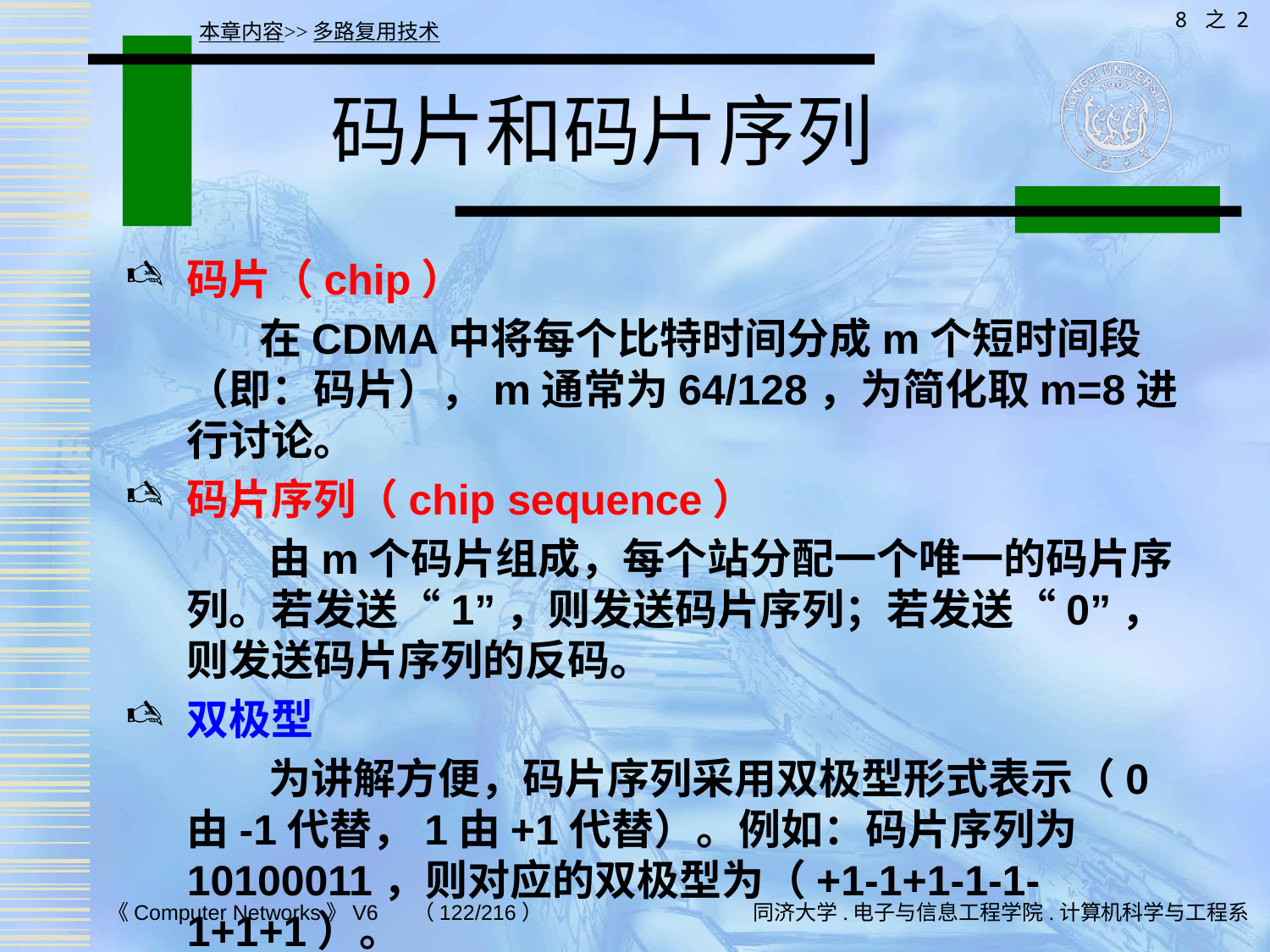

8 之 2
本章内容>>多路复用技术
# 码片和码片序列
码片（chip）
             在CDMA中将每个比特时间分成m个短时间段（即：码片），m通常为64/128，为简化取m=8进行讨论。
码片序列（chip sequence）
              由m个码片组成，每个站分配一个唯一的码片序列。若发送“1”，则发送码片序列；若发送“0”，则发送码片序列的反码。
双极型
              为讲解方便，码片序列采用双极型形式表示（0由-1代替，1由+1代替）。例如：码片序列为10100011，则对应的双极型为（+1-1+1-1-1-1+1+1）。